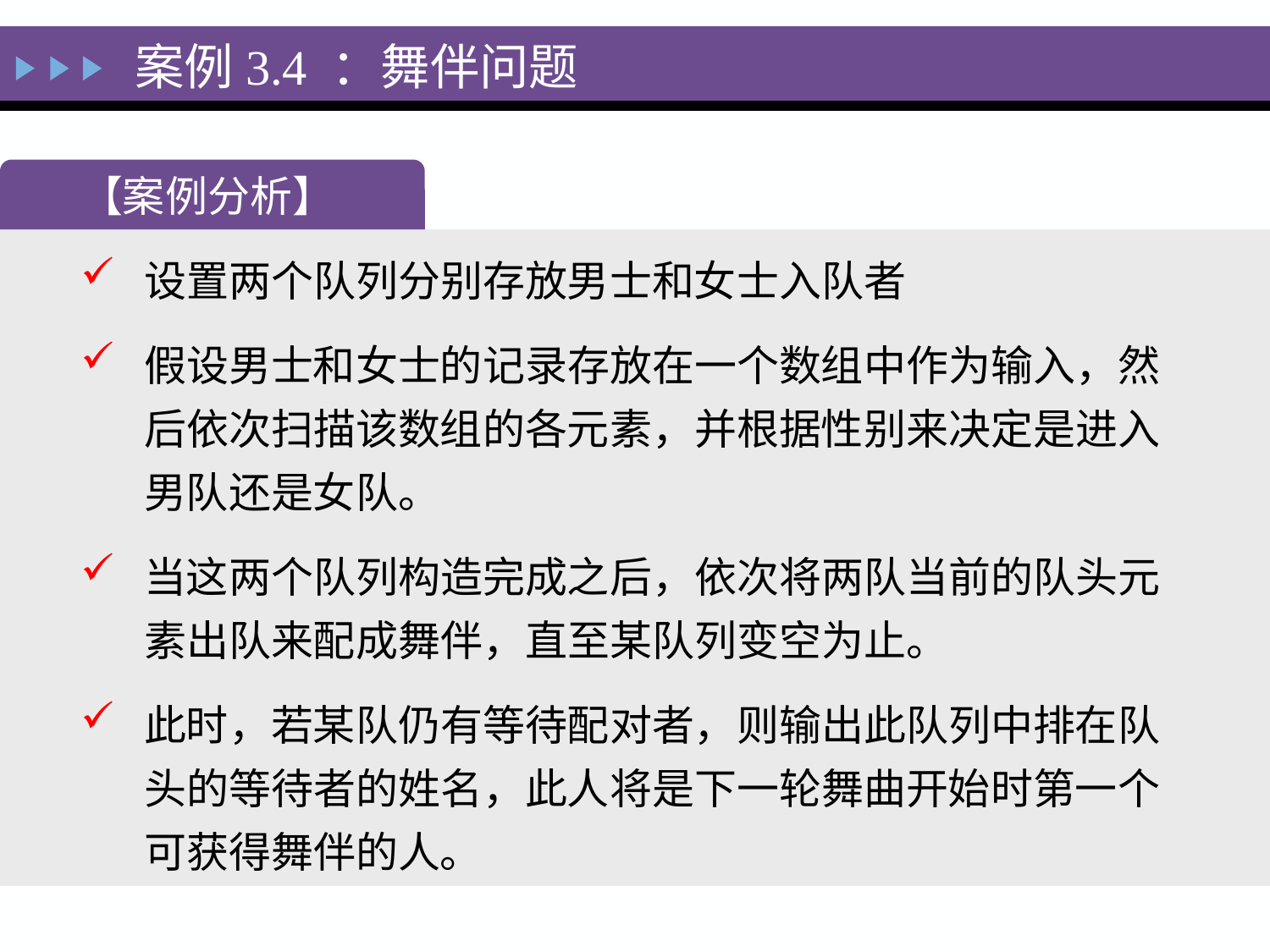

案例3.4 ：舞伴问题

【案例分析】
设置两个队列分别存放男士和女士入队者
假设男士和女士的记录存放在一个数组中作为输入，然后依次扫描该数组的各元素，并根据性别来决定是进入男队还是女队。
当这两个队列构造完成之后，依次将两队当前的队头元素出队来配成舞伴，直至某队列变空为止。
此时，若某队仍有等待配对者，则输出此队列中排在队头的等待者的姓名，此人将是下一轮舞曲开始时第一个可获得舞伴的人。